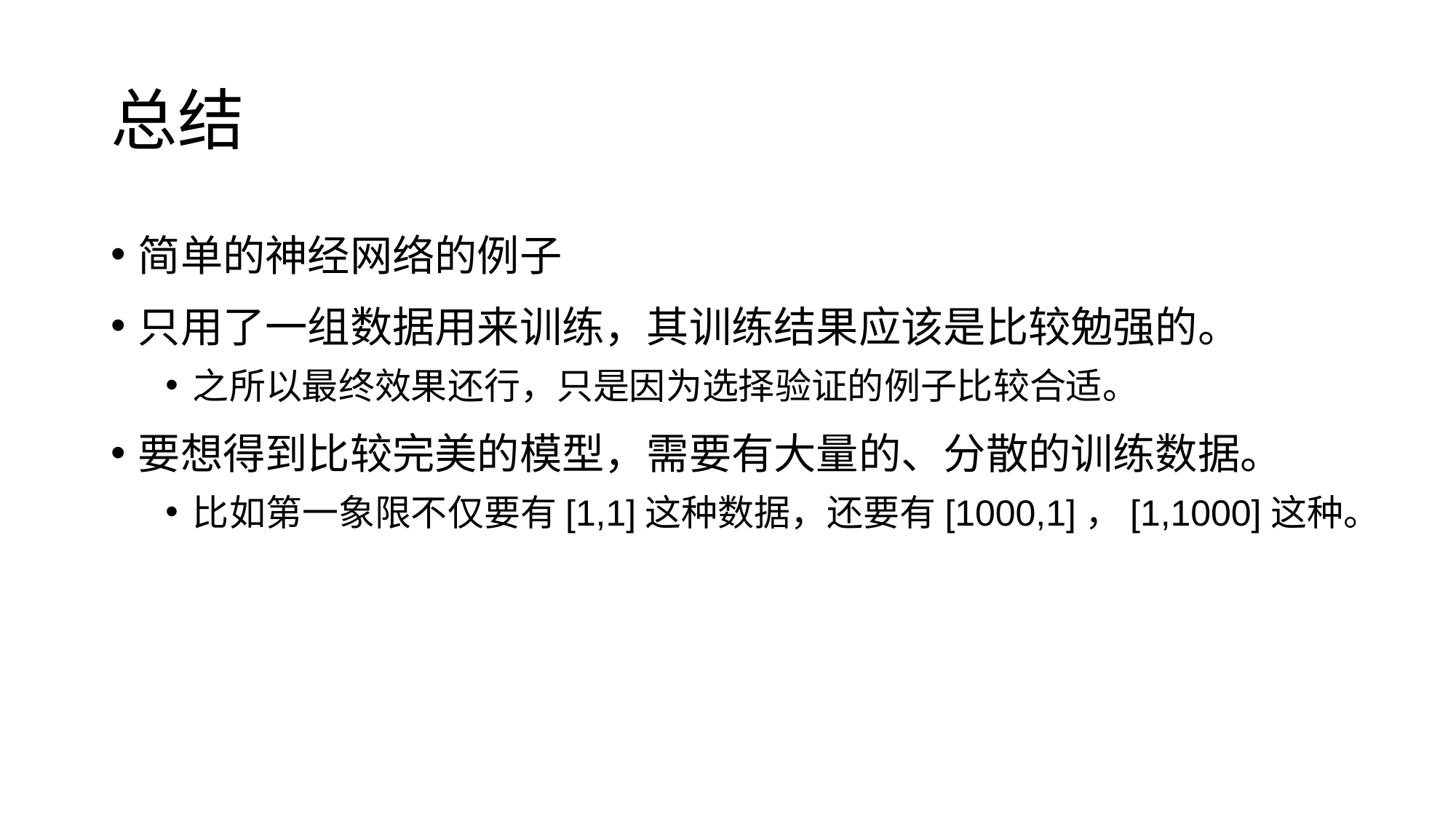

# 总结
简单的神经网络的例子
只用了一组数据用来训练，其训练结果应该是比较勉强的。
之所以最终效果还行，只是因为选择验证的例子比较合适。
要想得到比较完美的模型，需要有大量的、分散的训练数据。
比如第一象限不仅要有[1,1]这种数据，还要有[1000,1]，[1,1000]这种。